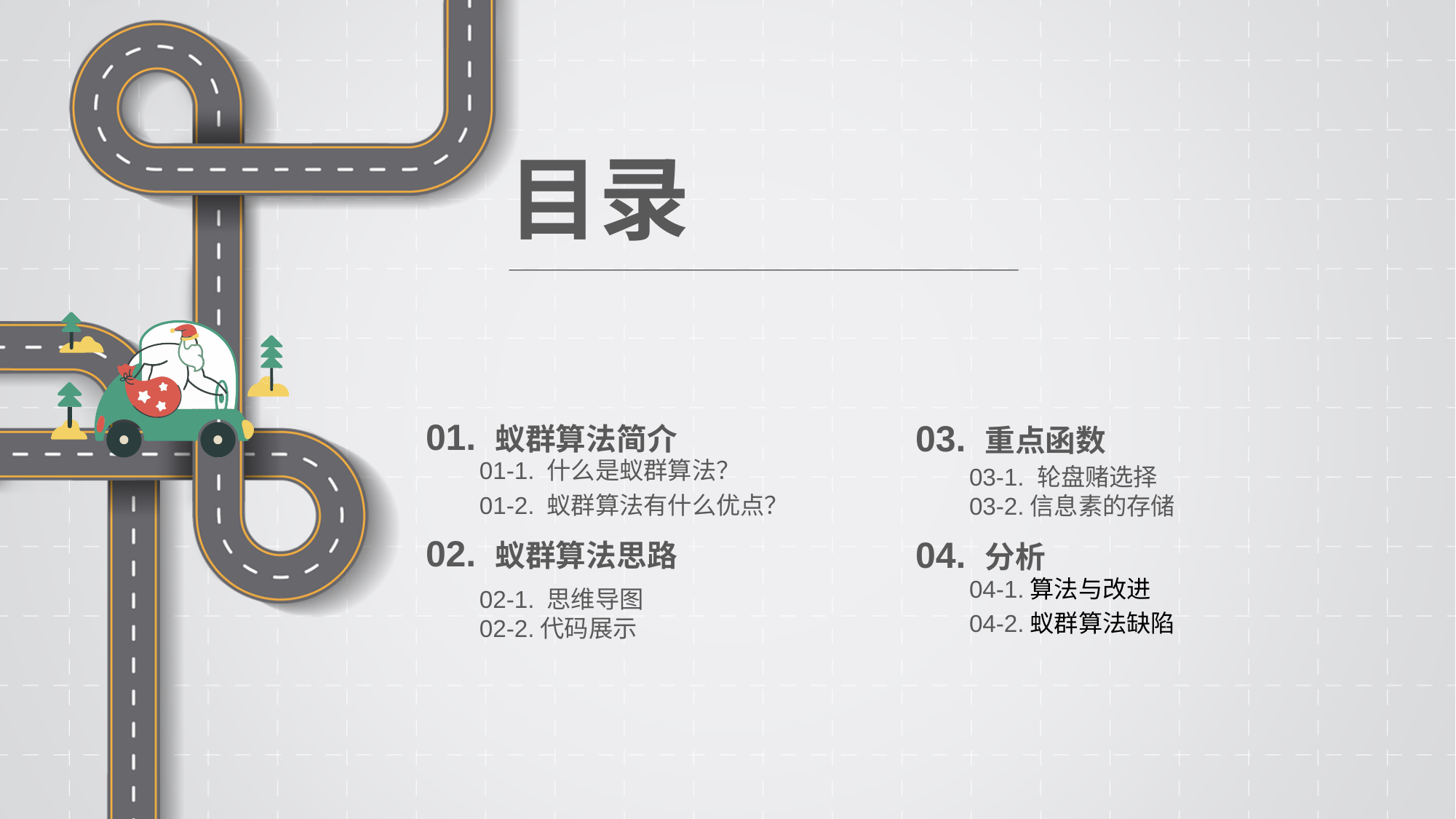

目录

01. 蚁群算法简介
01-1. 什么是蚁群算法？
01-2. 蚁群算法有什么优点？
03. 重点函数
03-1. 轮盘赌选择
03-2.信息素的存储
02. 蚁群算法思路
02-1. 思维导图
02-2.代码展示
04. 分析
04-1.算法与改进
04-2.蚁群算法缺陷